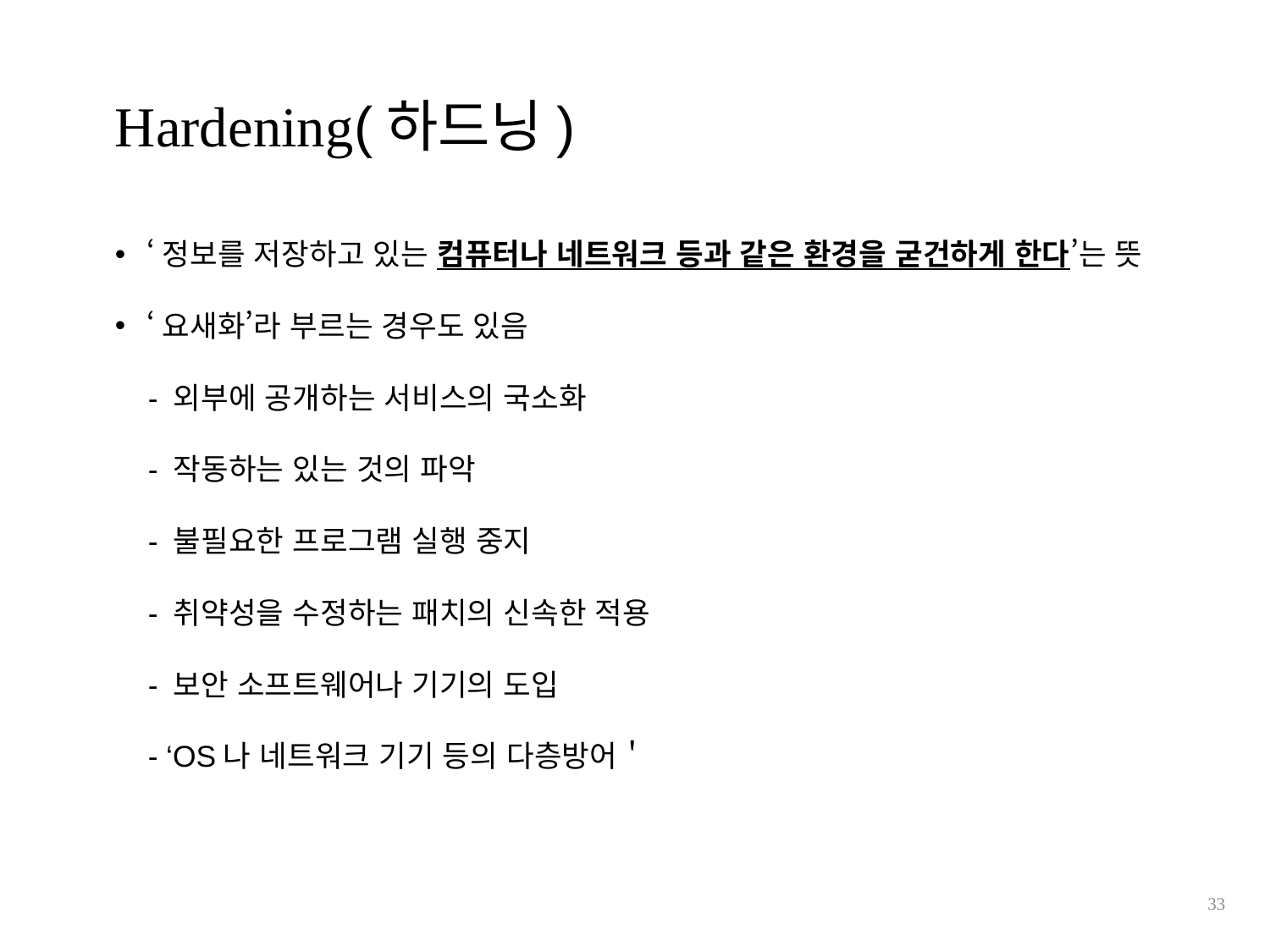

# Hardening(하드닝)
‘정보를 저장하고 있는 컴퓨터나 네트워크 등과 같은 환경을 굳건하게 한다’는 뜻
‘요새화’라 부르는 경우도 있음
    - 외부에 공개하는 서비스의 국소화
    - 작동하는 있는 것의 파악
    - 불필요한 프로그램 실행 중지
    - 취약성을 수정하는 패치의 신속한 적용
    - 보안 소프트웨어나 기기의 도입
    - ‘OS나 네트워크 기기 등의 다층방어＇
33